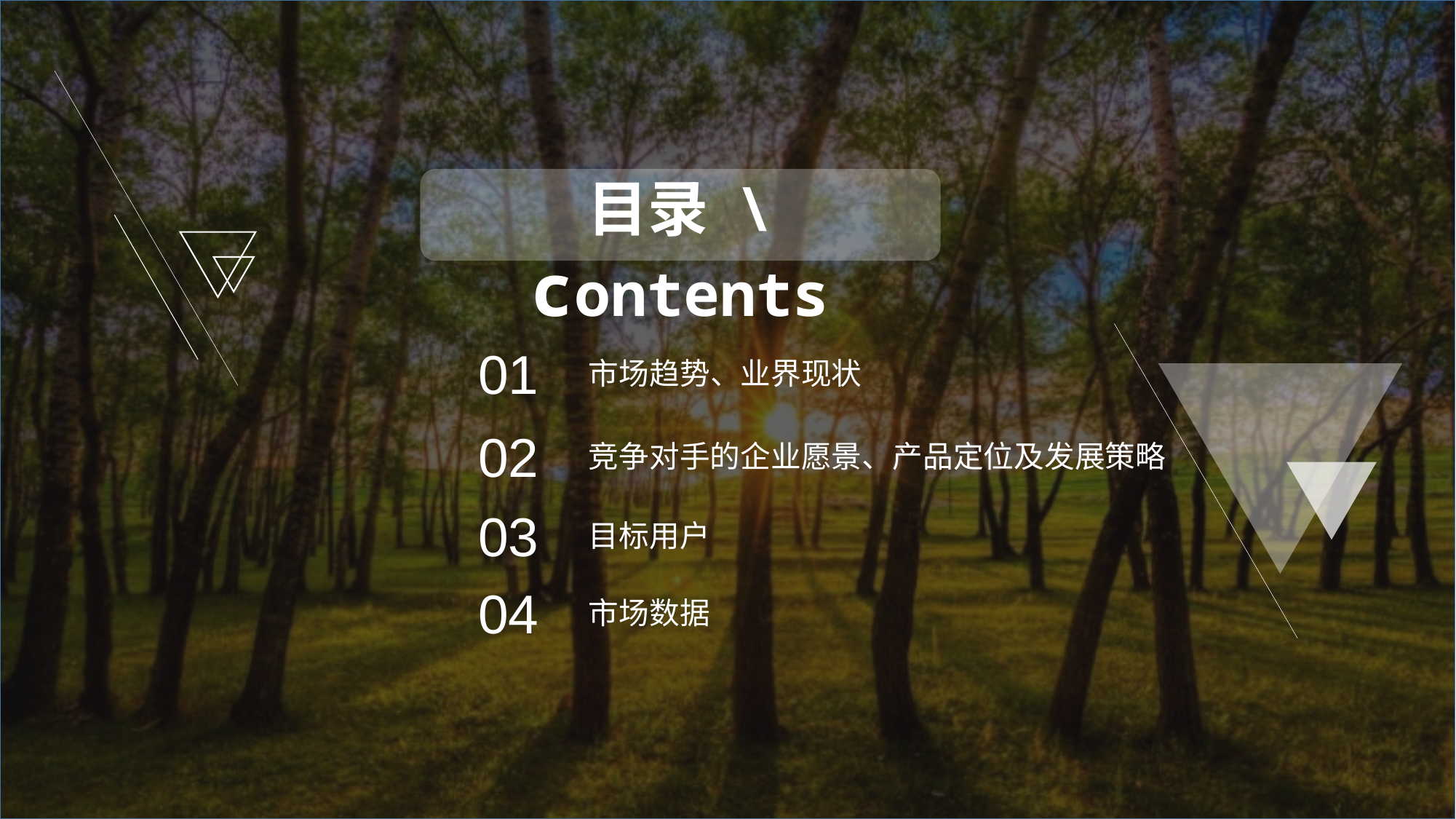

目录 \ contents

01
市场趋势、业界现状

02

竞争对手的企业愿景、产品定位及发展策略

03
目标用户
04
市场数据